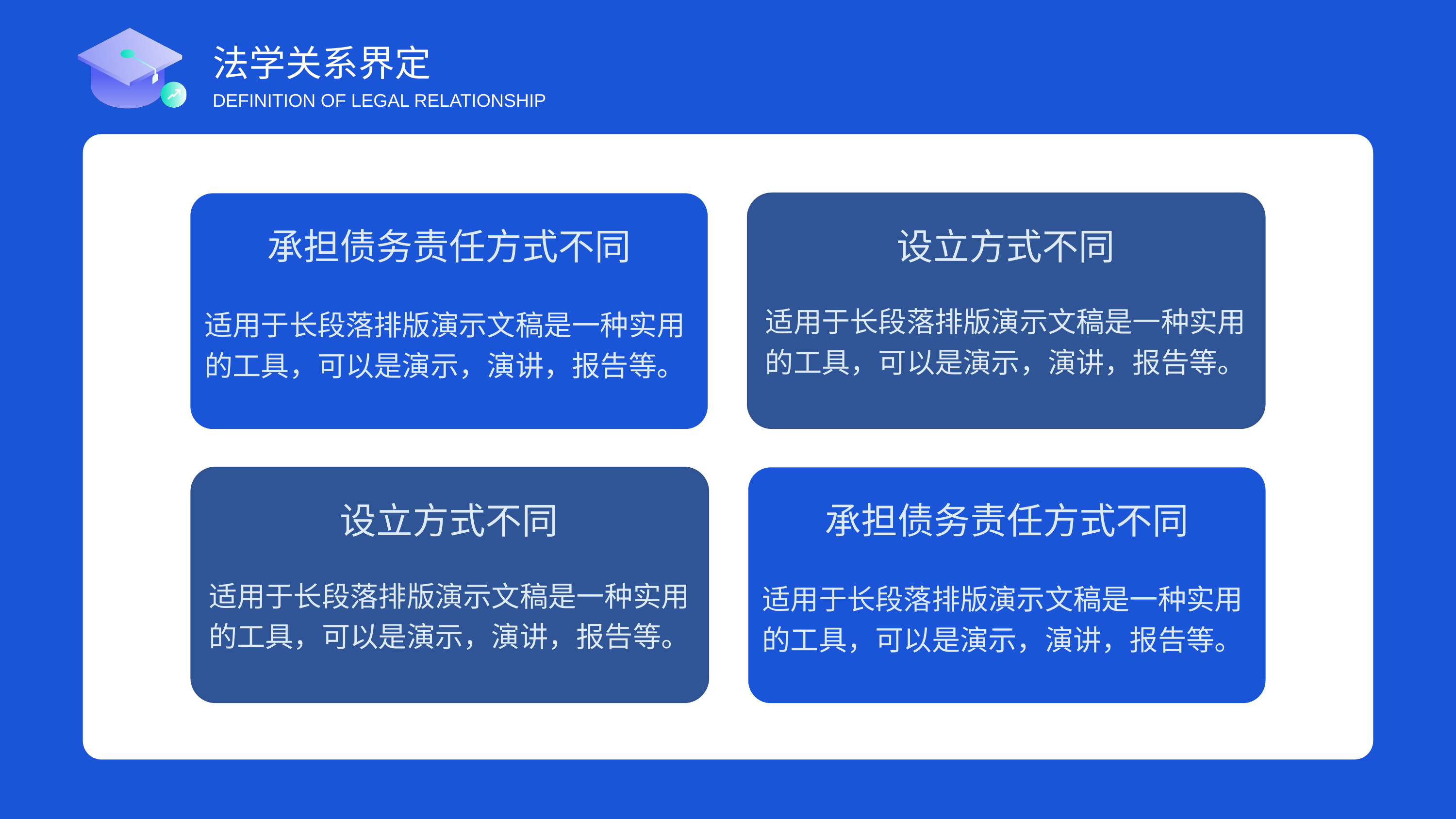

法学关系界定
DEFINITION OF LEGAL RELATIONSHIP

设立方式不同
适用于长段落排版演示文稿是一种实用的工具，可以是演示，演讲，报告等。

承担债务责任方式不同
适用于长段落排版演示文稿是一种实用的工具，可以是演示，演讲，报告等。

设立方式不同
适用于长段落排版演示文稿是一种实用的工具，可以是演示，演讲，报告等。

承担债务责任方式不同
适用于长段落排版演示文稿是一种实用的工具，可以是演示，演讲，报告等。